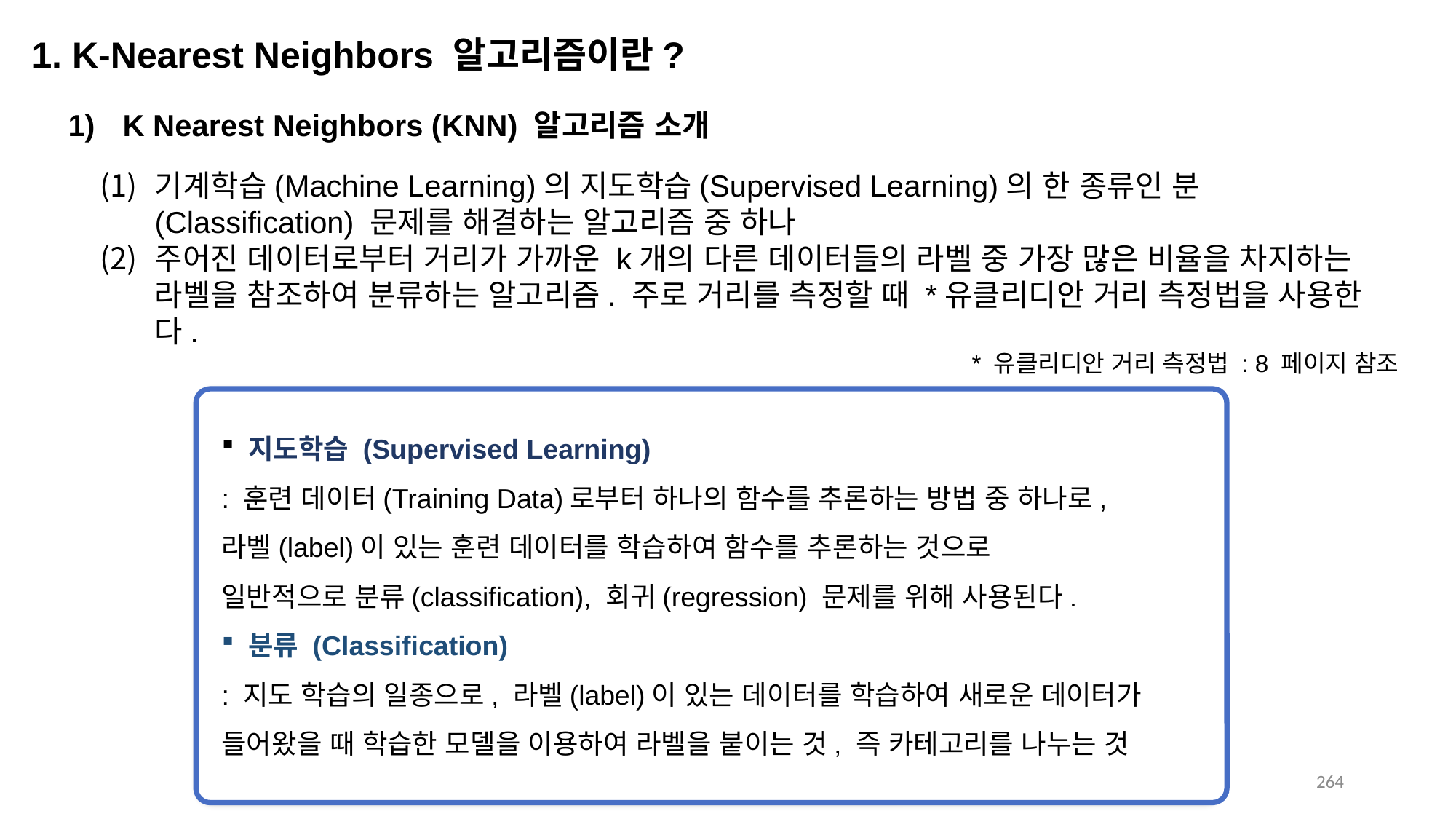

1. K-Nearest Neighbors 알고리즘이란?
K Nearest Neighbors (KNN) 알고리즘 소개
기계학습(Machine Learning)의 지도학습(Supervised Learning)의 한 종류인 분 (Classification) 문제를 해결하는 알고리즘 중 하나
주어진 데이터로부터 거리가 가까운 k개의 다른 데이터들의 라벨 중 가장 많은 비율을 차지하는 라벨을 참조하여 분류하는 알고리즘. 주로 거리를 측정할 때 *유클리디안 거리 측정법을 사용한다.
* 유클리디안 거리 측정법 : 8 페이지 참조

 지도학습 (Supervised Learning)
: 훈련 데이터(Training Data)로부터 하나의 함수를 추론하는 방법 중 하나로,
라벨(label)이 있는 훈련 데이터를 학습하여 함수를 추론하는 것으로
일반적으로 분류(classification), 회귀(regression) 문제를 위해 사용된다.
 분류 (Classification)
: 지도 학습의 일종으로, 라벨(label)이 있는 데이터를 학습하여 새로운 데이터가
들어왔을 때 학습한 모델을 이용하여 라벨을 붙이는 것, 즉 카테고리를 나누는 것

264